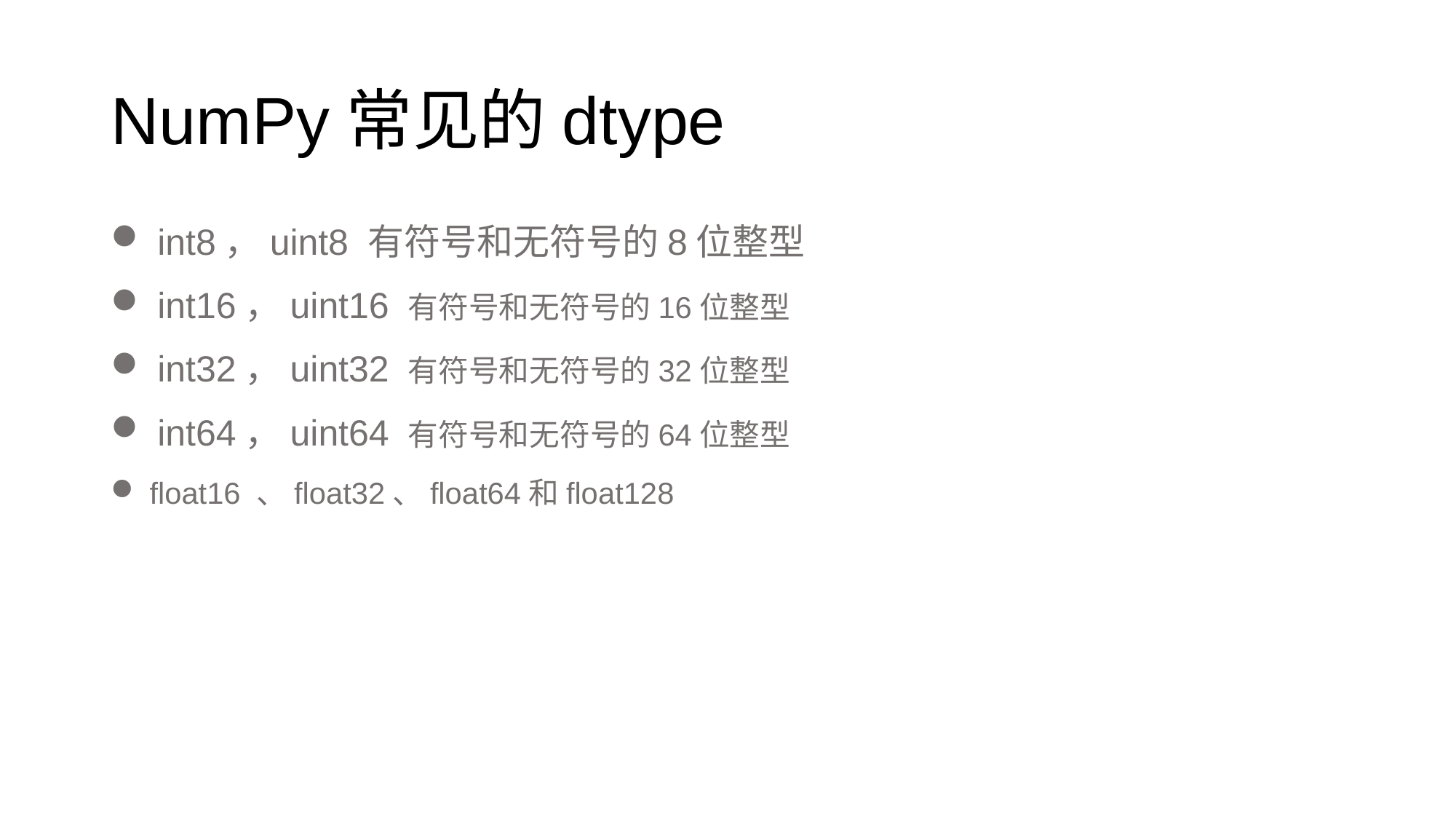

# NumPy常见的dtype
 int8，uint8 有符号和无符号的8位整型
 int16，uint16 有符号和无符号的16位整型
 int32，uint32 有符号和无符号的32位整型
 int64，uint64 有符号和无符号的64位整型
 float16 、float32、float64和float128